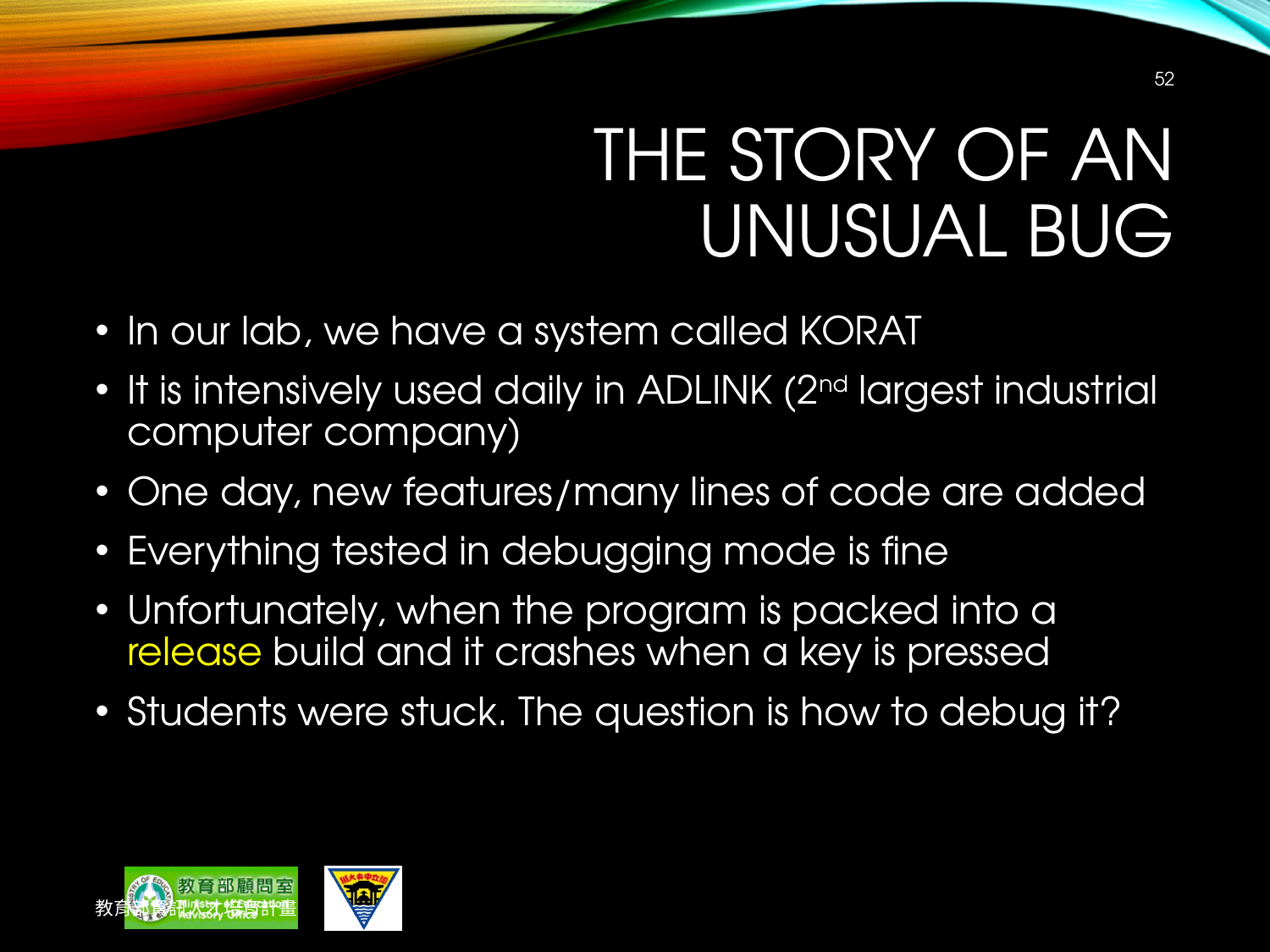

52
# The Story of an Unusual bug
In our lab, we have a system called KORAT
It is intensively used daily in ADLINK (2nd largest industrial computer company)
One day, new features/many lines of code are added
Everything tested in debugging mode is fine
Unfortunately, when the program is packed into a release build and it crashes when a key is pressed
Students were stuck. The question is how to debug it?
教育部資訊人才培育計畫